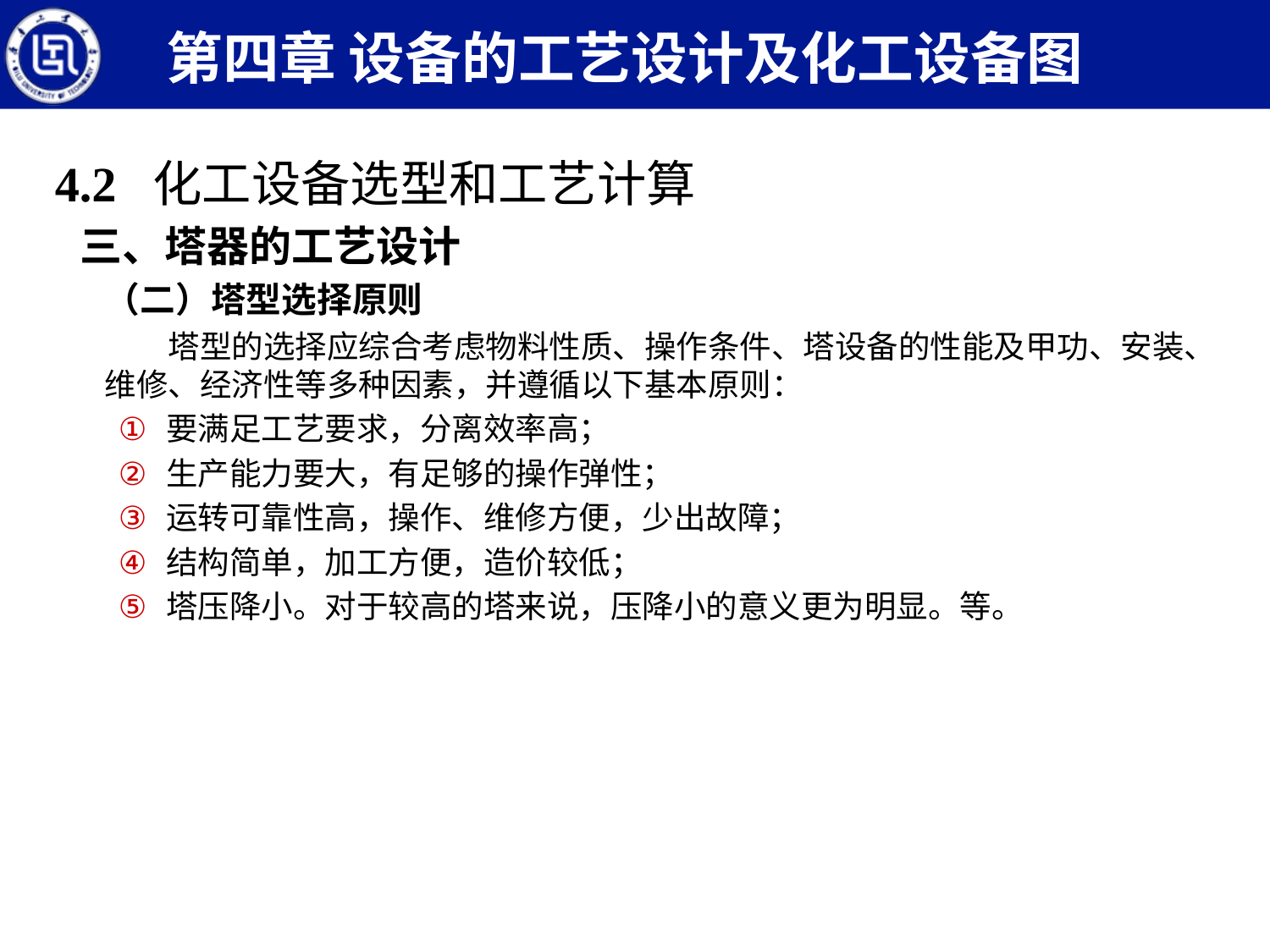

第四章 设备的工艺设计及化工设备图
4.2  化工设备选型和工艺计算
三、塔器的工艺设计
（二）塔型选择原则
塔型的选择应综合考虑物料性质、操作条件、塔设备的性能及甲功、安装、维修、经济性等多种因素，并遵循以下基本原则：
要满足工艺要求，分离效率高；
生产能力要大，有足够的操作弹性；
运转可靠性高，操作、维修方便，少出故障；
结构简单，加工方便，造价较低；
塔压降小。对于较高的塔来说，压降小的意义更为明显。等。